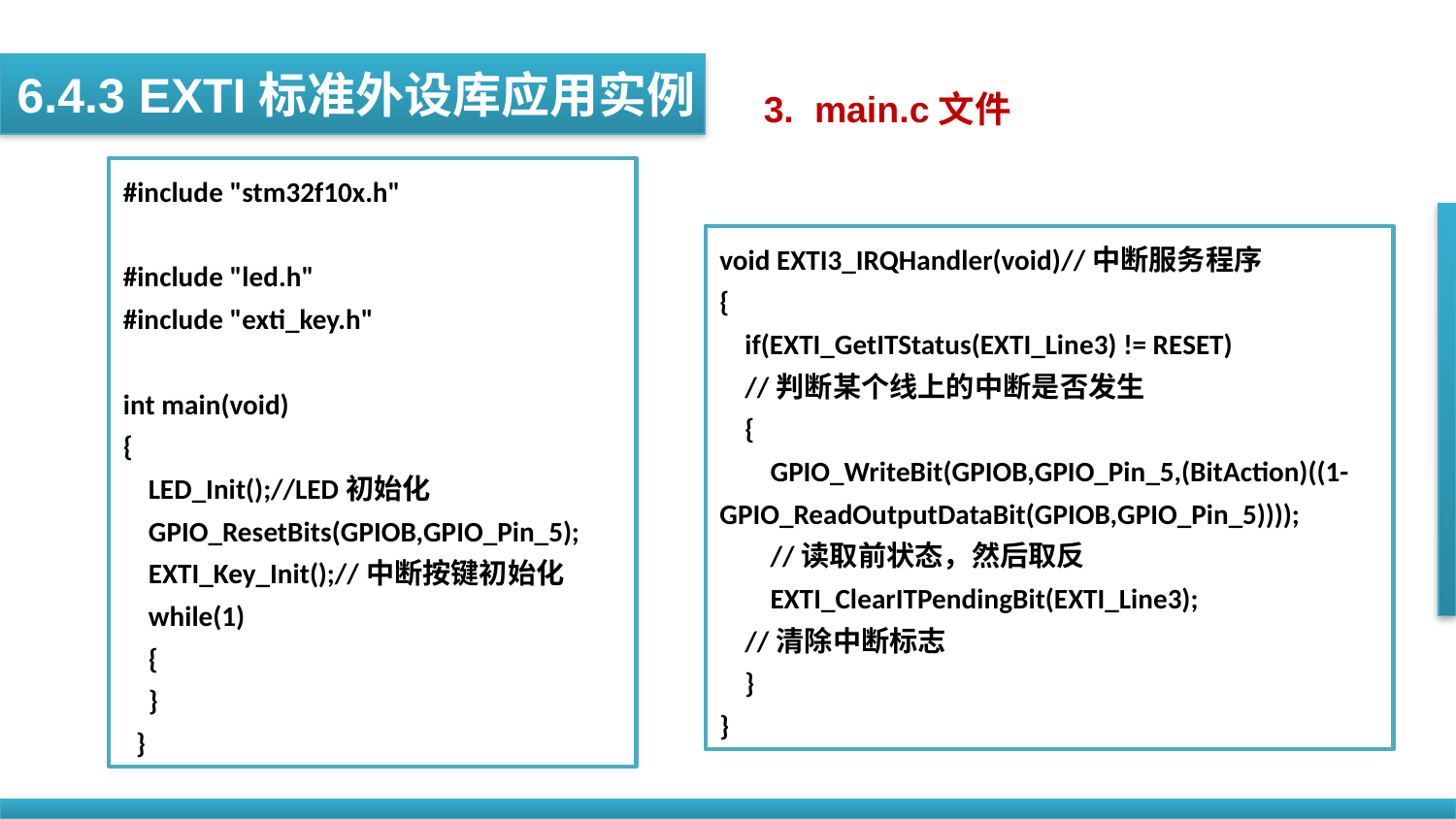

6.4.3 EXTI标准外设库应用实例
3.  main.c文件
#include "stm32f10x.h"

#include "led.h"
#include "exti_key.h"

int main(void)
{
    LED_Init();//LED初始化
    GPIO_ResetBits(GPIOB,GPIO_Pin_5);
    EXTI_Key_Init();//中断按键初始化
    while(1)
    {
    }
  }
void EXTI3_IRQHandler(void)//中断服务程序
{
    if(EXTI_GetITStatus(EXTI_Line3) != RESET)
    //判断某个线上的中断是否发生
    {
        GPIO_WriteBit(GPIOB,GPIO_Pin_5,(BitAction)((1-GPIO_ReadOutputDataBit(GPIOB,GPIO_Pin_5))));
        //读取前状态，然后取反
        EXTI_ClearITPendingBit(EXTI_Line3);
    //清除中断标志
    }
}